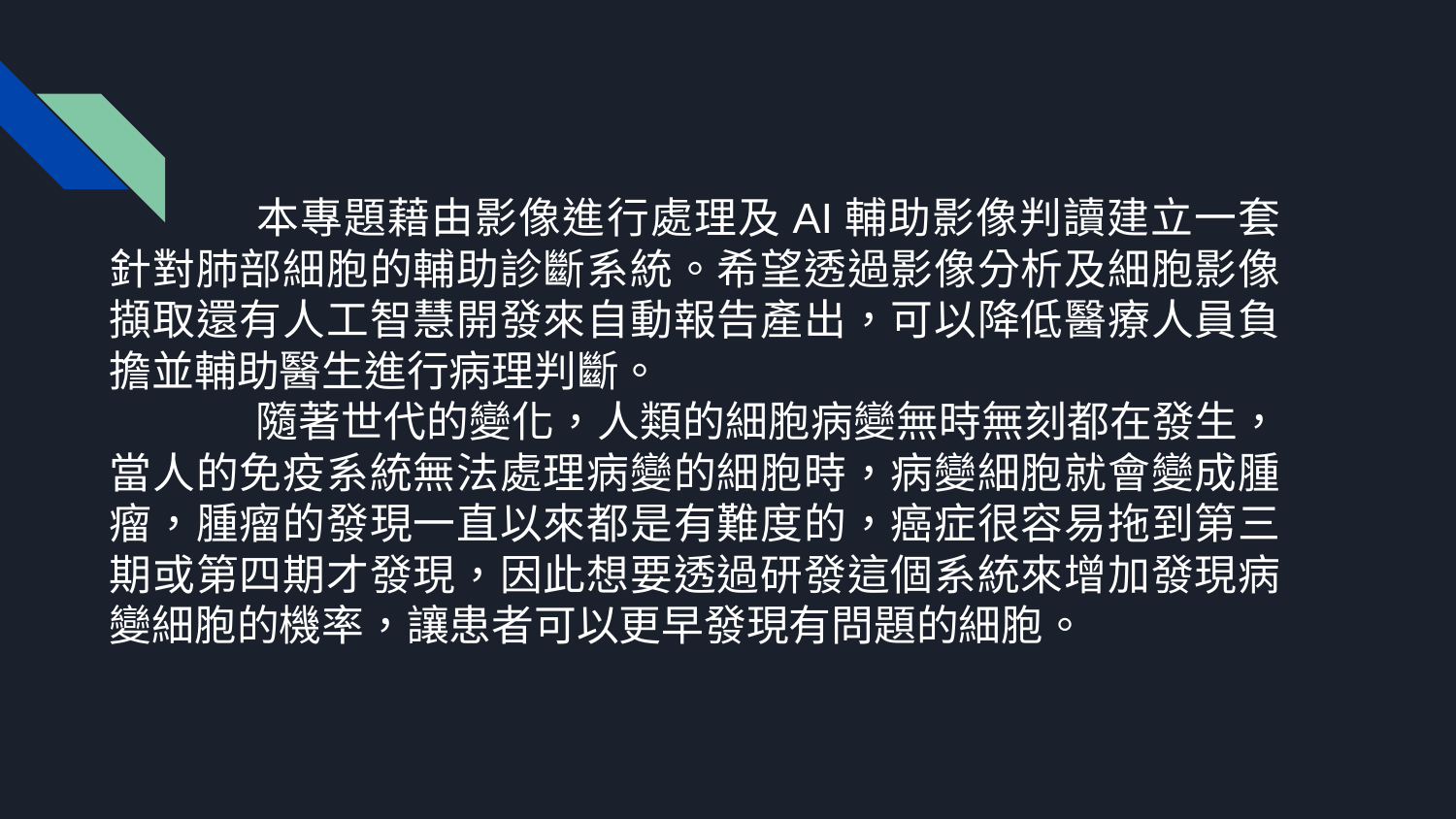

本專題藉由影像進行處理及AI輔助影像判讀建立一套針對肺部細胞的輔助診斷系統。希望透過影像分析及細胞影像擷取還有人工智慧開發來自動報告產出，可以降低醫療人員負擔並輔助醫生進行病理判斷。
	隨著世代的變化，人類的細胞病變無時無刻都在發生，當人的免疫系統無法處理病變的細胞時，病變細胞就會變成腫瘤，腫瘤的發現一直以來都是有難度的，癌症很容易拖到第三期或第四期才發現，因此想要透過研發這個系統來增加發現病變細胞的機率，讓患者可以更早發現有問題的細胞。